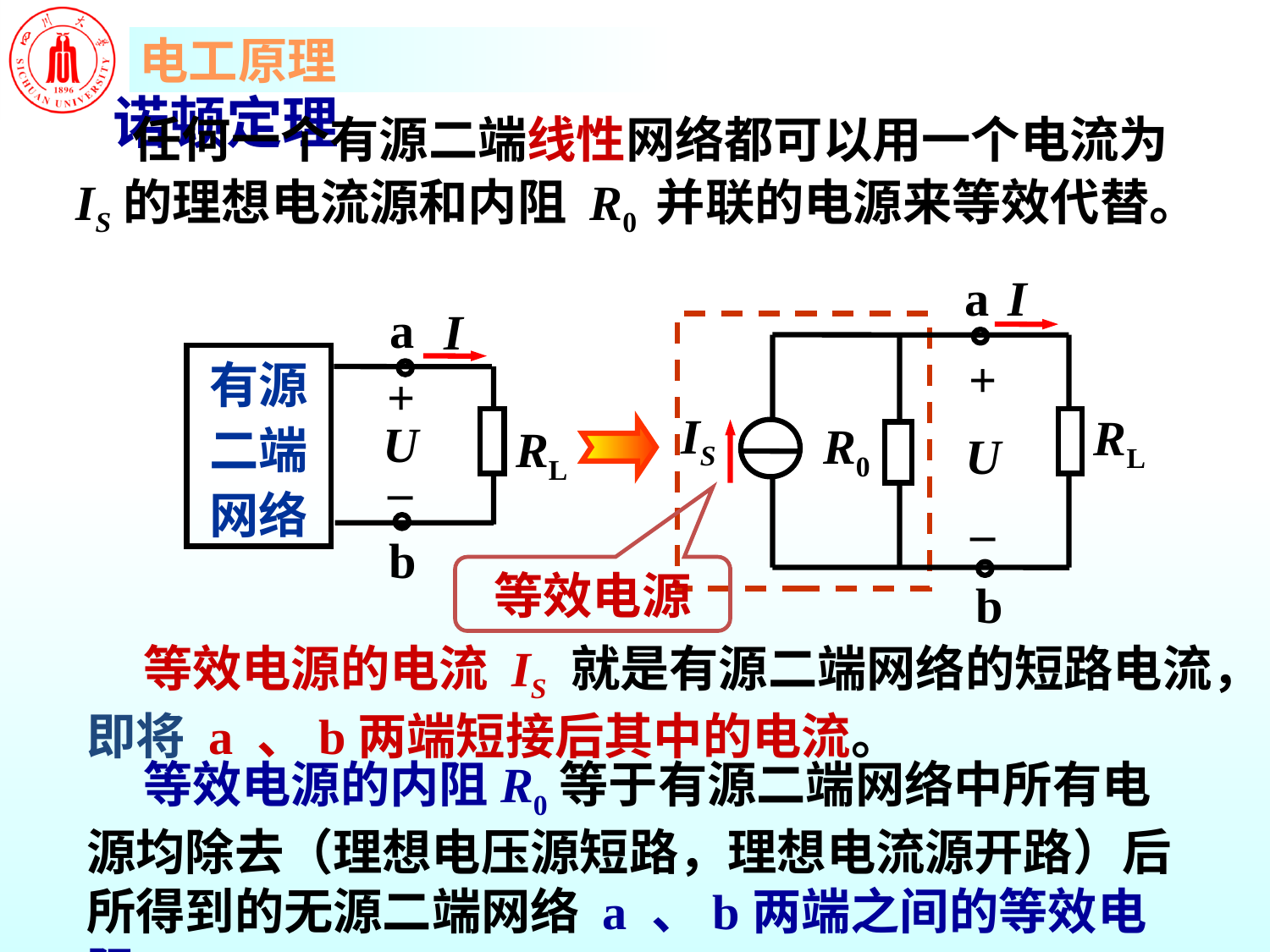

# 诺顿定理
    任何一个有源二端线性网络都可以用一个电流为IS的理想电流源和内阻 R0 并联的电源来等效代替。
a
I
+
U
–

IS
RL
R0

b
a
I
有源
二端
网络

+
U
–

RL

b

等效电源
    等效电源的电流 IS 就是有源二端网络的短路电流，即将 a 、b两端短接后其中的电流。
    等效电源的内阻R0等于有源二端网络中所有电源均除去（理想电压源短路，理想电流源开路）后所得到的无源二端网络 a 、b两端之间的等效电阻。

65